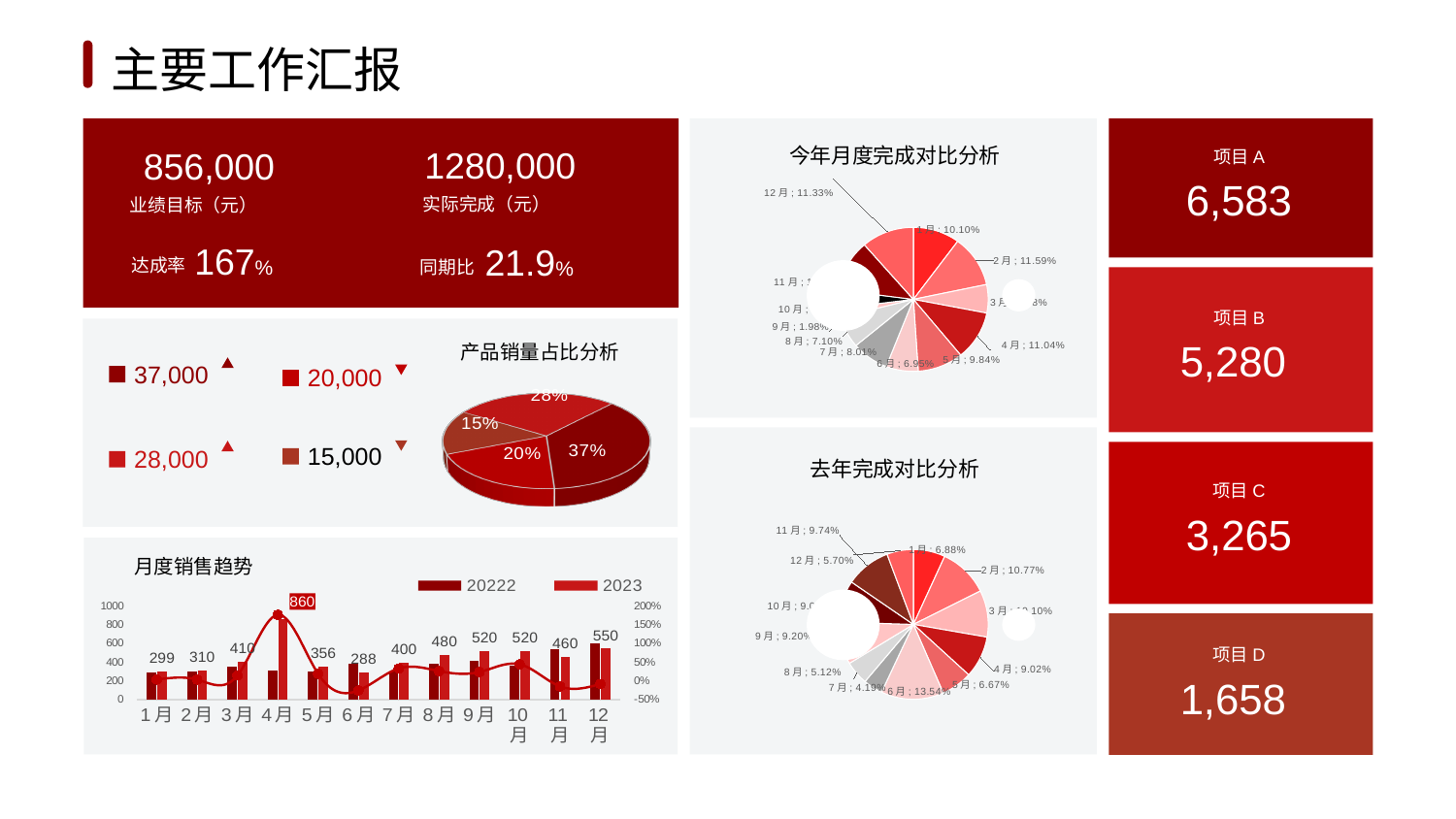

1
2
3
4
5
6
主要工作汇报

1280,000
今年月度完成对比分析
856,000
项目A
6,583

[unsupported chart]

实际完成（元）
业绩目标（元）
167%
21.9%
达成率
同期比

项目B
5,280

产品销量占比分析
37,000

20,000

[unsupported chart]

15,000
28,000

去年完成对比分析

项目C
3,265

[unsupported chart]

月度销售趋势

### Chart

| Category | 20222 | 2023 | 同比增长率 |
|---|---|---|---|
| 1月 | 289.0 | 299.0 | 0.03460207612456748 |
| 2月 | 300.0 | 310.0 | 0.03333333333333333 |
| 3月 | 358.0 | 410.0 | 0.1452513966480447 |
| 4月 | 310.0 | 860.0 | 1.7741935483870968 |
| 5月 | 299.0 | 356.0 | 0.19063545150501673 |
| 6月 | 388.0 | 288.0 | -0.25773195876288657 |
| 7月 | 300.0 | 400.0 | 0.3333333333333333 |
| 8月 | 380.0 | 480.0 | 0.2631578947368421 |
| 9月 | 420.0 | 520.0 | 0.23809523809523808 |
| 10月 | 360.0 | 520.0 | 0.4444444444444444 |
| 11月 | 540.0 | 460.0 | -0.14814814814814814 |
| 12月 | 600.0 | 550.0 | -0.08333333333333333 |

项目D
1,658